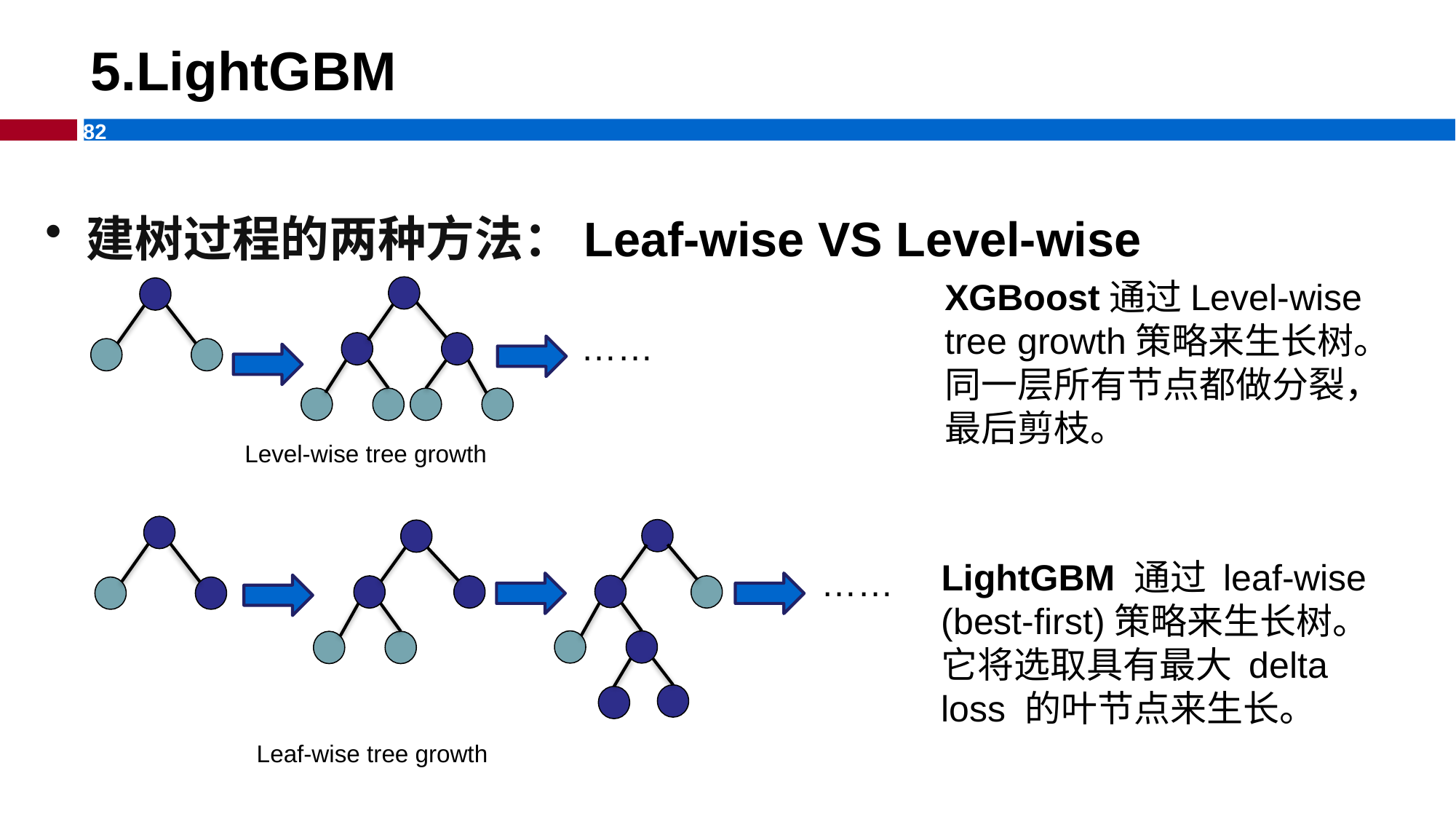

# 5.LightGBM
建树过程的两种方法：Leaf-wise VS Level-wise

XGBoost通过Level-wise tree growth策略来生长树。
同一层所有节点都做分裂，最后剪枝。

……

Level-wise tree growth

LightGBM 通过 leaf-wise (best-first)策略来生长树。它将选取具有最大 delta loss 的叶节点来生长。
……

Leaf-wise tree growth